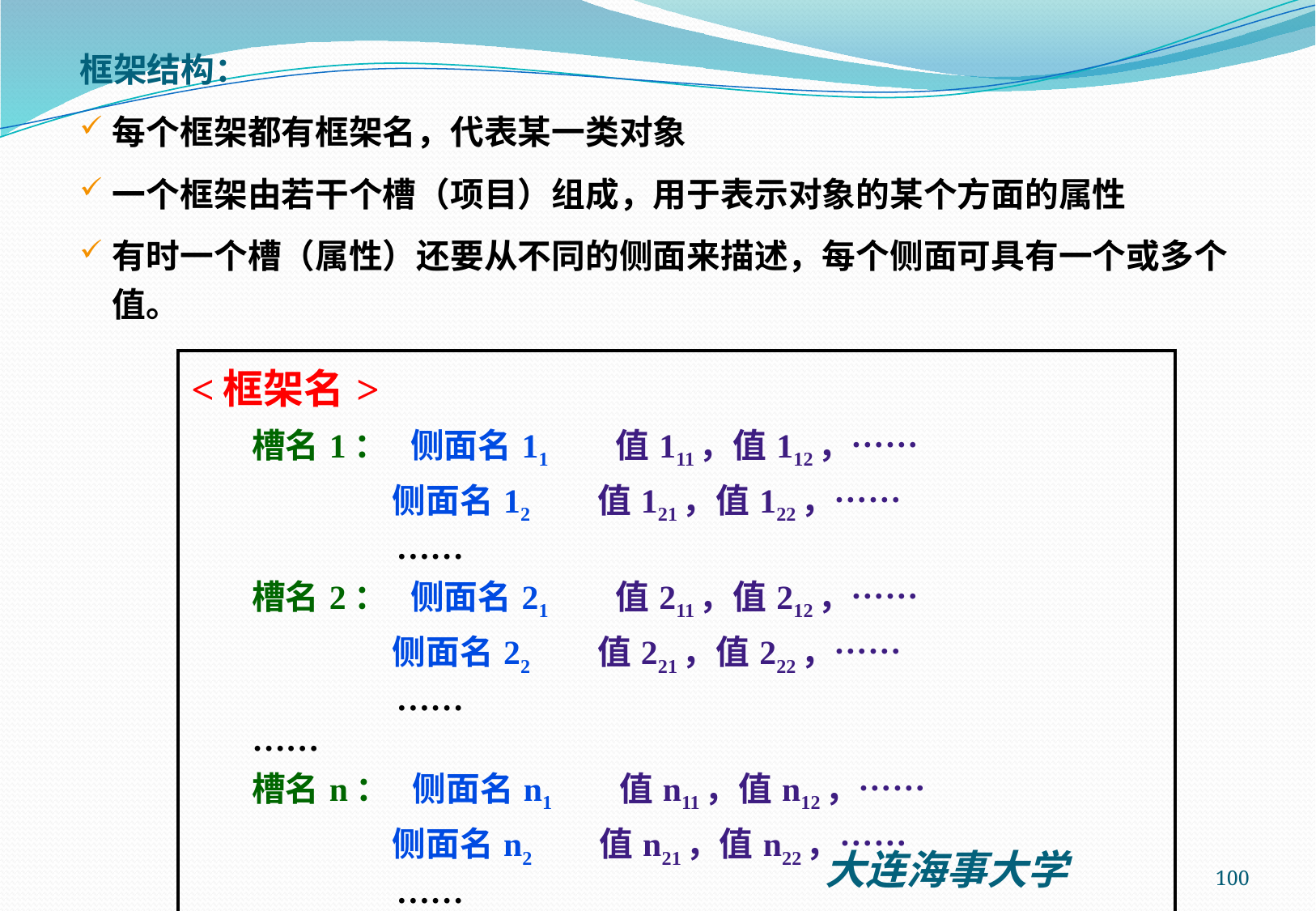

框架结构：
每个框架都有框架名，代表某一类对象
一个框架由若干个槽（项目）组成，用于表示对象的某个方面的属性
有时一个槽（属性）还要从不同的侧面来描述，每个侧面可具有一个或多个值。

| <框架名> 槽名1： 侧面名11 值111，值112，…… 侧面名12 值121，值122，…… …… 槽名2： 侧面名21 值211，值212，…… 侧面名22 值221，值222，…… …… …… 槽名n： 侧面名n1 值n11，值n12，…… 侧面名n2 值n21，值n22，…… …… |
| --- |
100